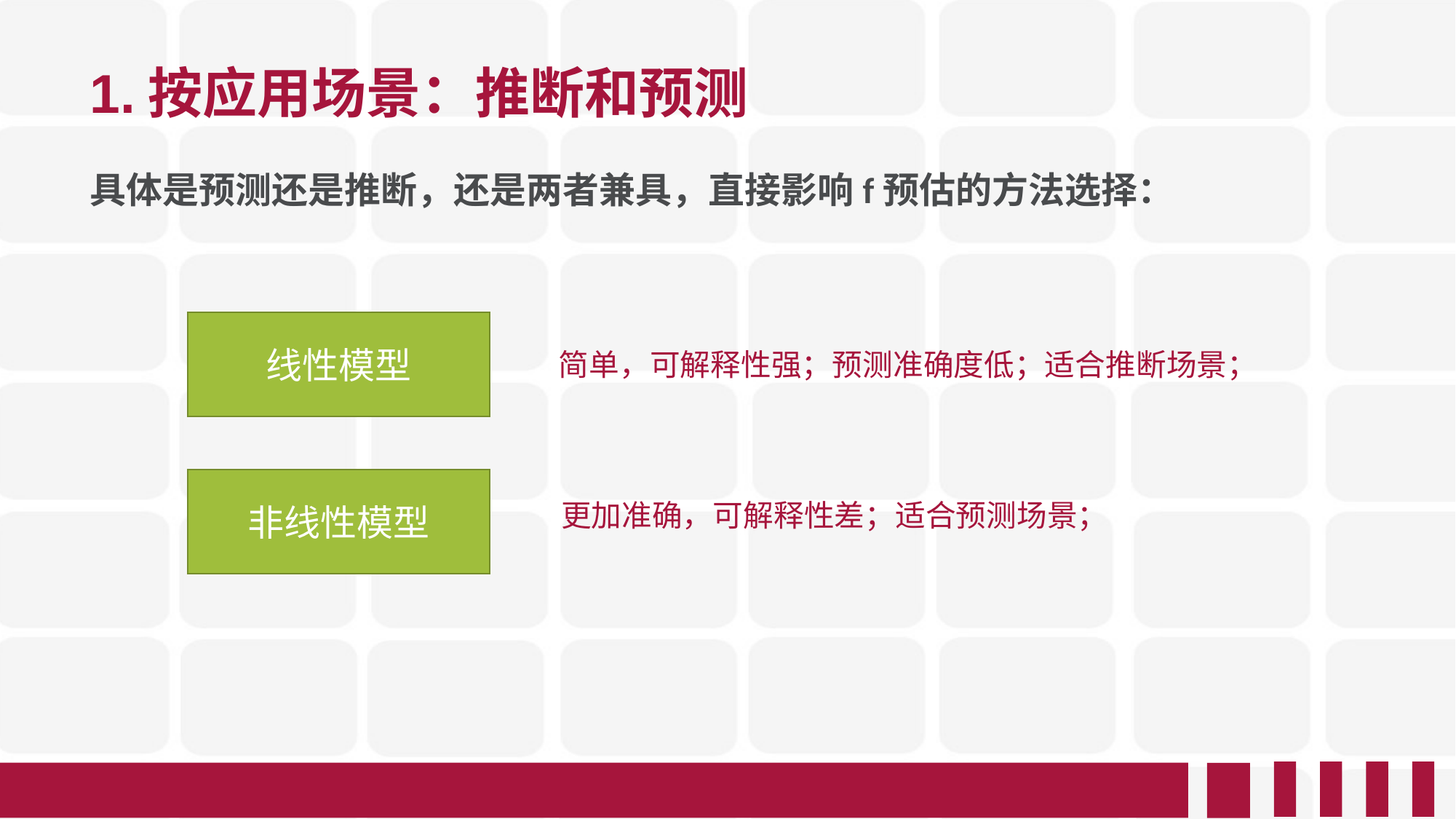

# 1.按应用场景：推断和预测
具体是预测还是推断，还是两者兼具，直接影响f预估的方法选择：
线性模型
简单，可解释性强；预测准确度低；适合推断场景；
非线性模型
更加准确，可解释性差；适合预测场景；